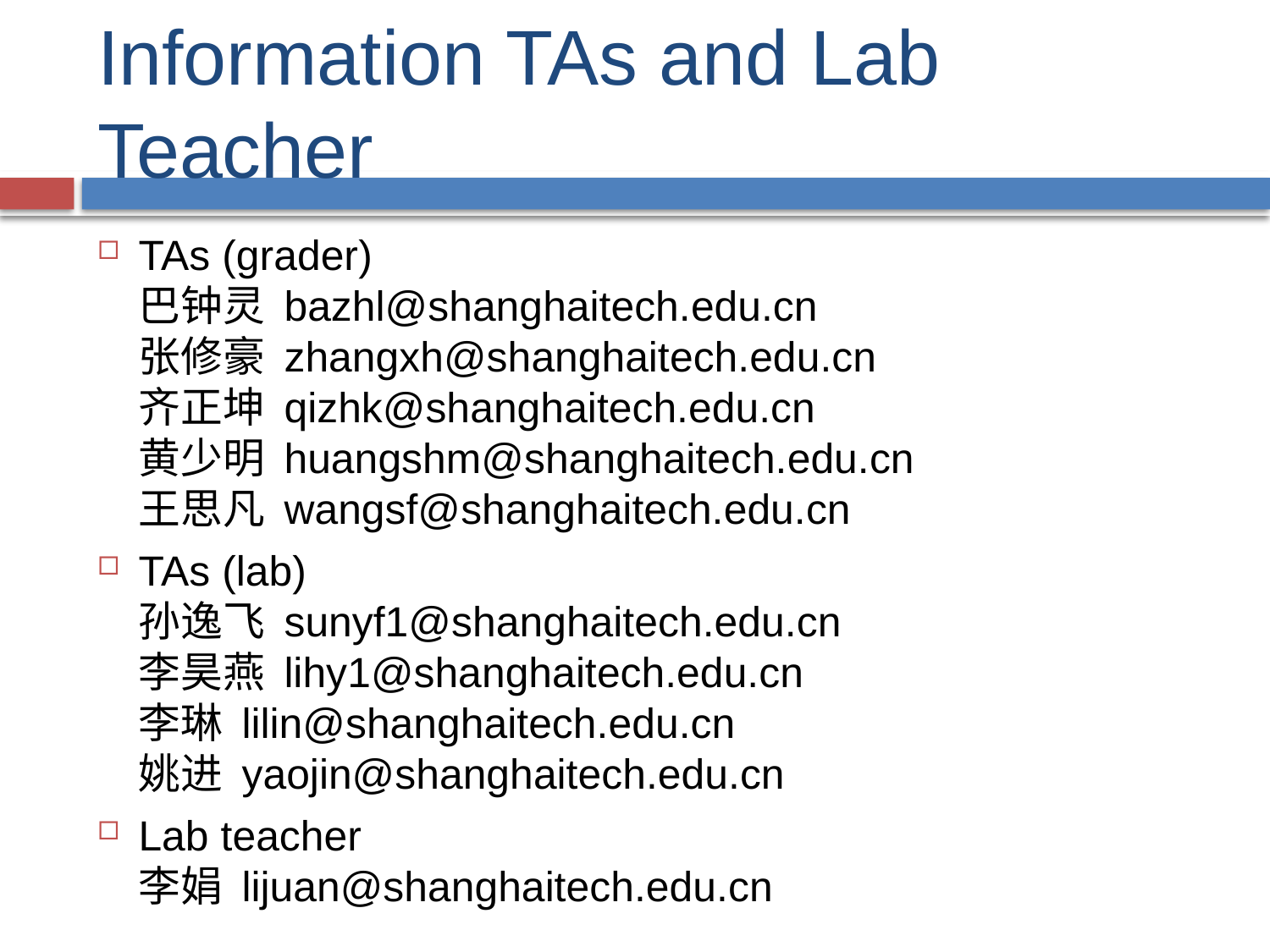

# Information TAs and Lab Teacher
TAs (grader)
巴钟灵 bazhl@shanghaitech.edu.cn
张修豪 zhangxh@shanghaitech.edu.cn
齐正坤 qizhk@shanghaitech.edu.cn
黄少明 huangshm@shanghaitech.edu.cn
王思凡 wangsf@shanghaitech.edu.cn
TAs (lab)
孙逸飞 sunyf1@shanghaitech.edu.cn
李昊燕 lihy1@shanghaitech.edu.cn
李琳 lilin@shanghaitech.edu.cn
姚进 yaojin@shanghaitech.edu.cn
Lab teacher
李娟 lijuan@shanghaitech.edu.cn